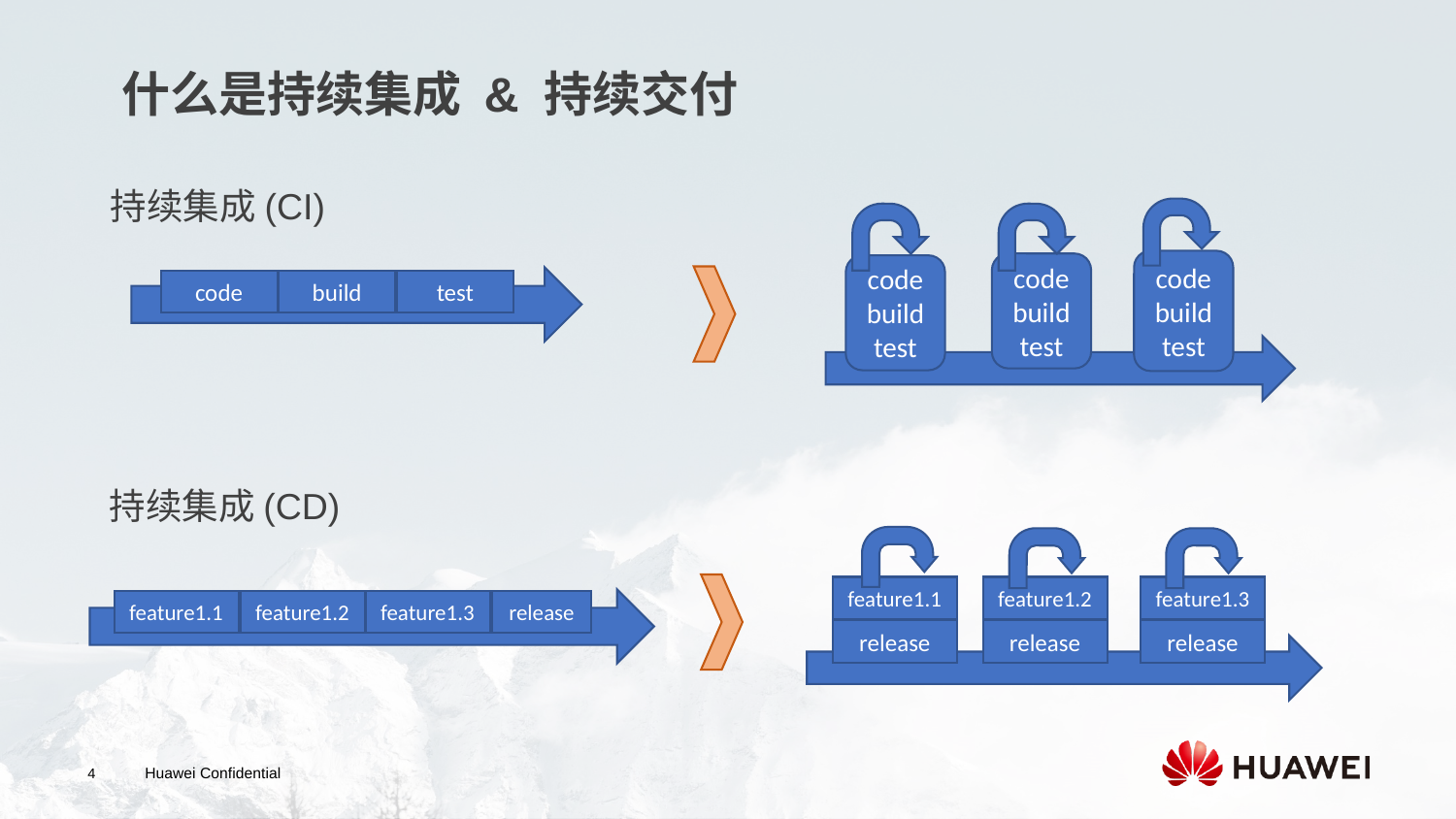

什么是持续集成 & 持续交付
持续集成(CI)

code
build
test
code
build
test
code
build
test

code
build
test

feature1.1
feature1.2
feature1.3

release
feature1.3
feature1.1
feature1.2
release
release
release

持续集成(CD)
4